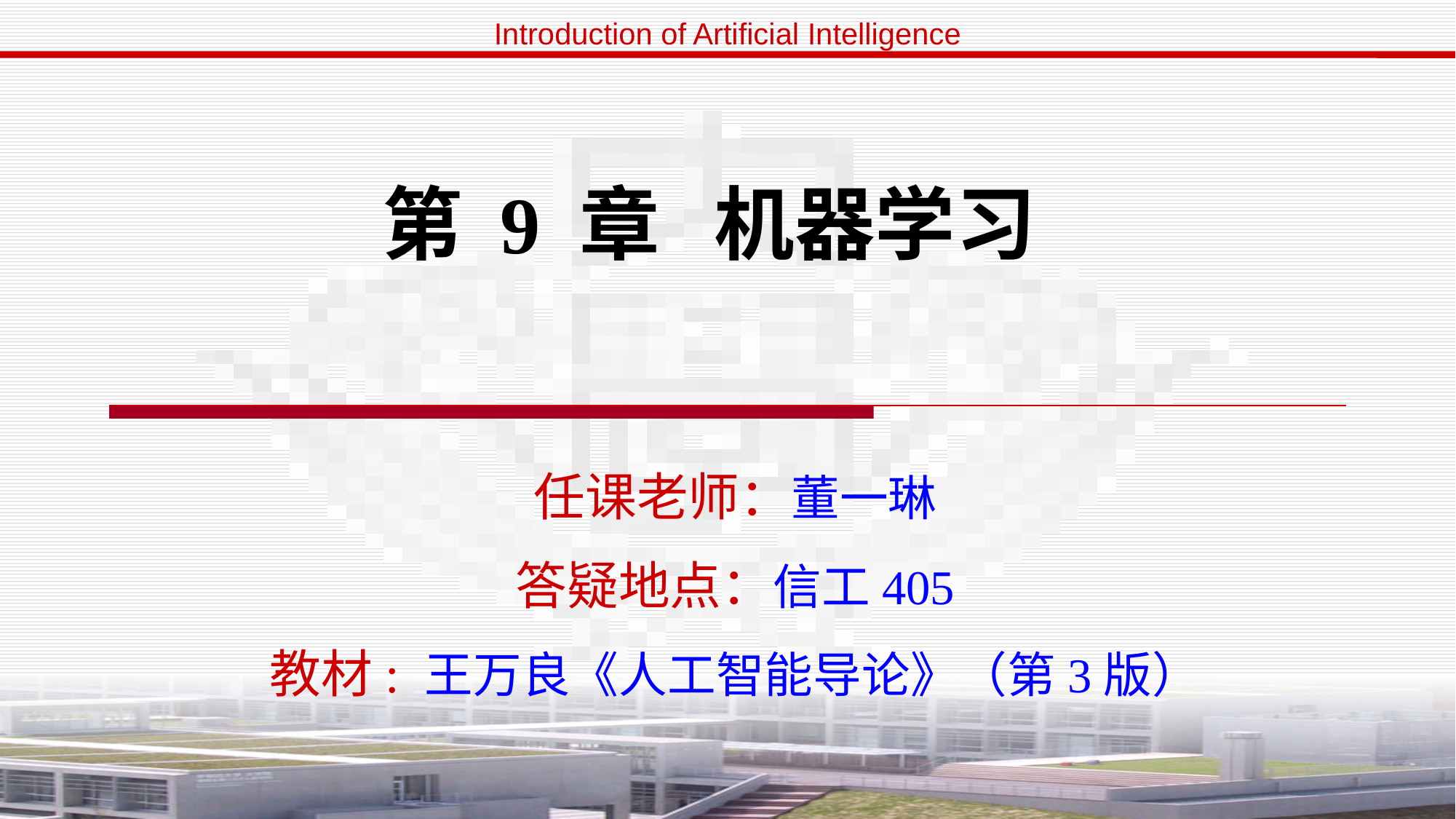

# 第 9 章   机器学习
任课老师：董一琳
答疑地点：信工405
教材: 王万良《人工智能导论》（第3版）